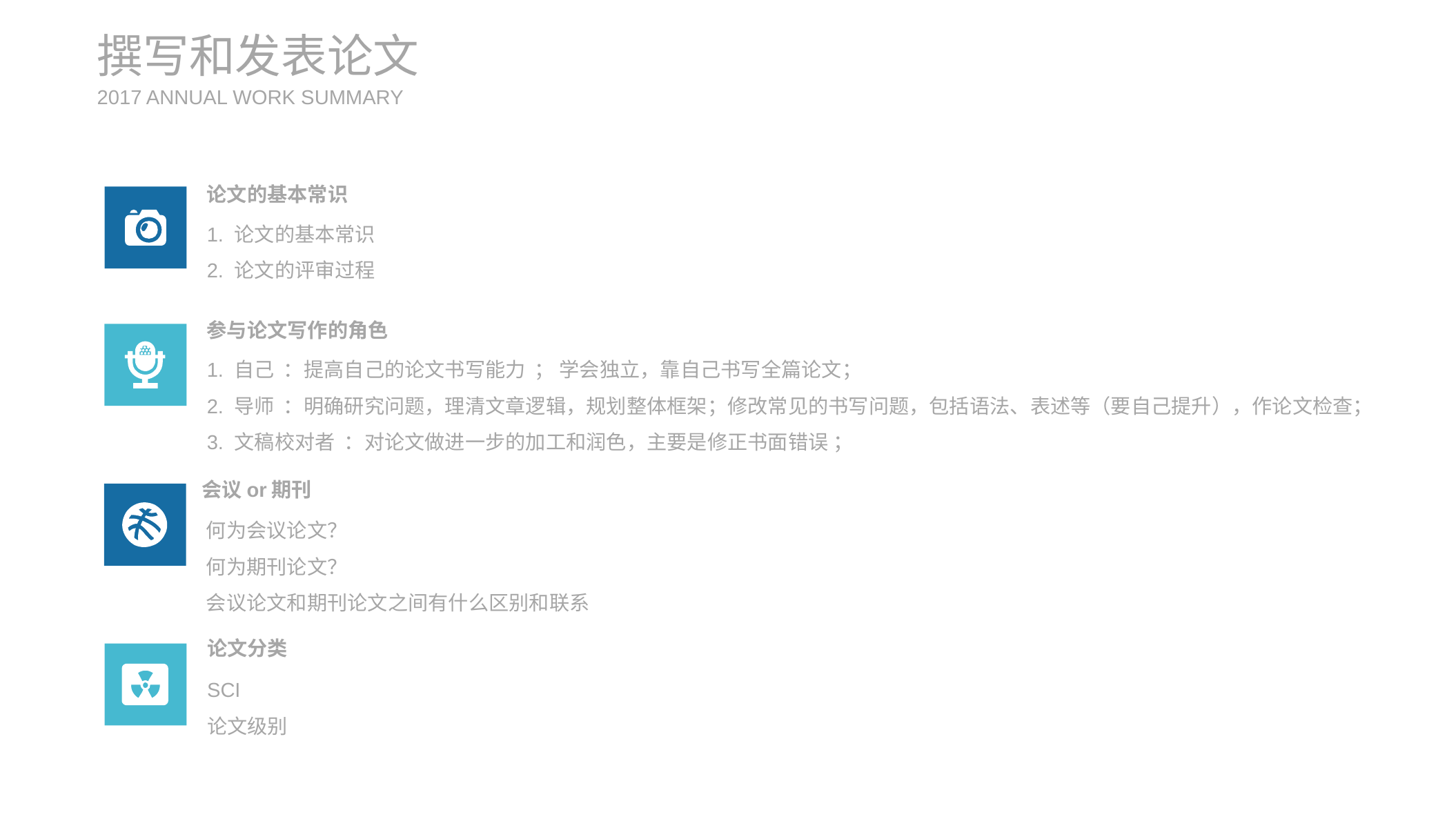

撰写和发表论文
2017 ANNUAL WORK SUMMARY
论文的基本常识
1. 论文的基本常识
2. 论文的评审过程

参与论文写作的角色
1. 自己  ：提高自己的论文书写能力  ； 学会独立，靠自己书写全篇论文；
2. 导师  ：明确研究问题，理清文章逻辑，规划整体框架；修改常见的书写问题，包括语法、表述等（要自己提升），作论文检查；
3. 文稿校对者  ：对论文做进一步的加工和润色，主要是修正书面错误 ；

会议or期刊
何为会议论文？
何为期刊论文？
会议论文和期刊论文之间有什么区别和联系

论文分类
SCI
论文级别